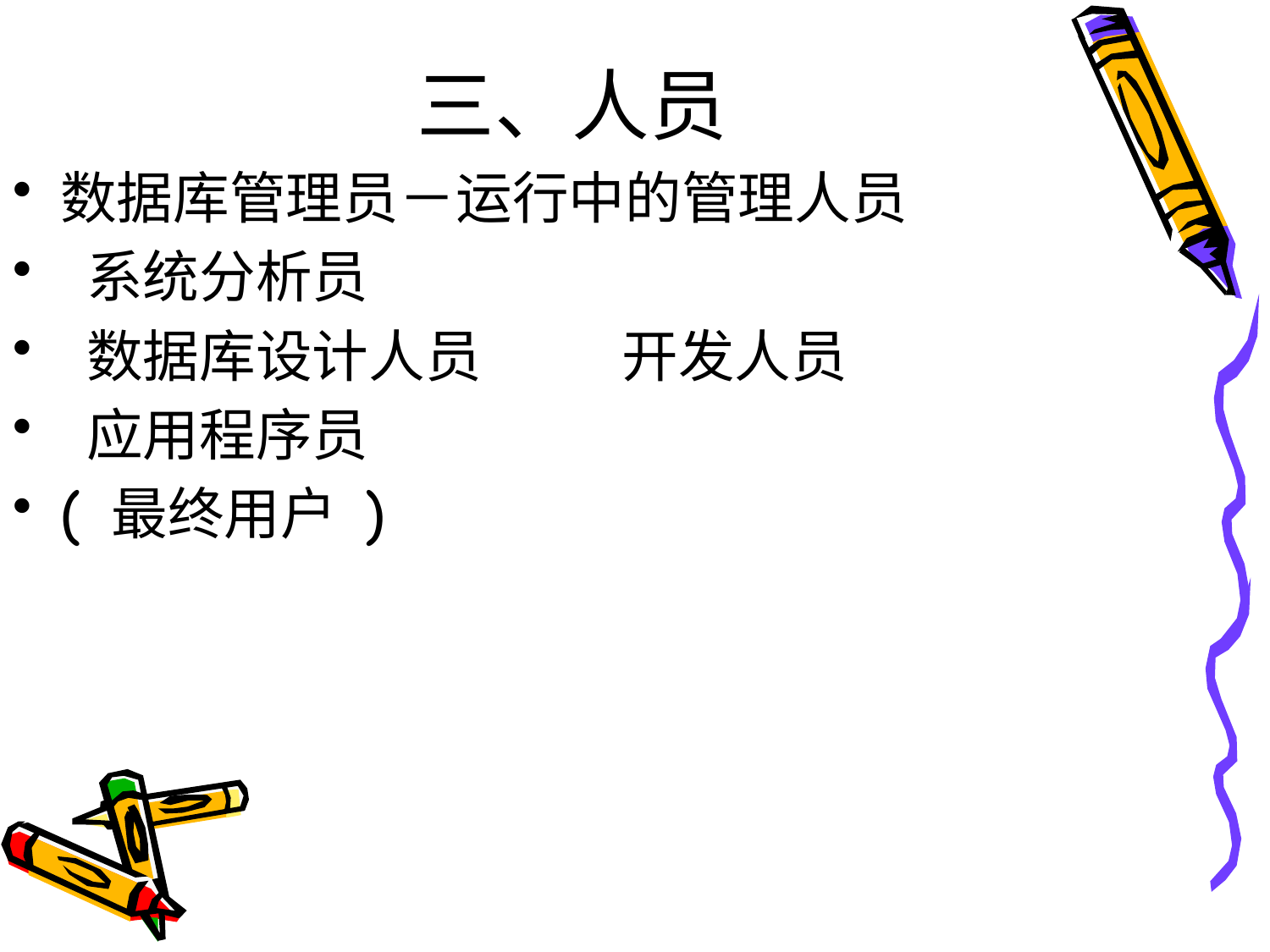

# 三、人员
数据库管理员－运行中的管理人员
 系统分析员
 数据库设计人员           开发人员
 应用程序员
( 最终用户 )